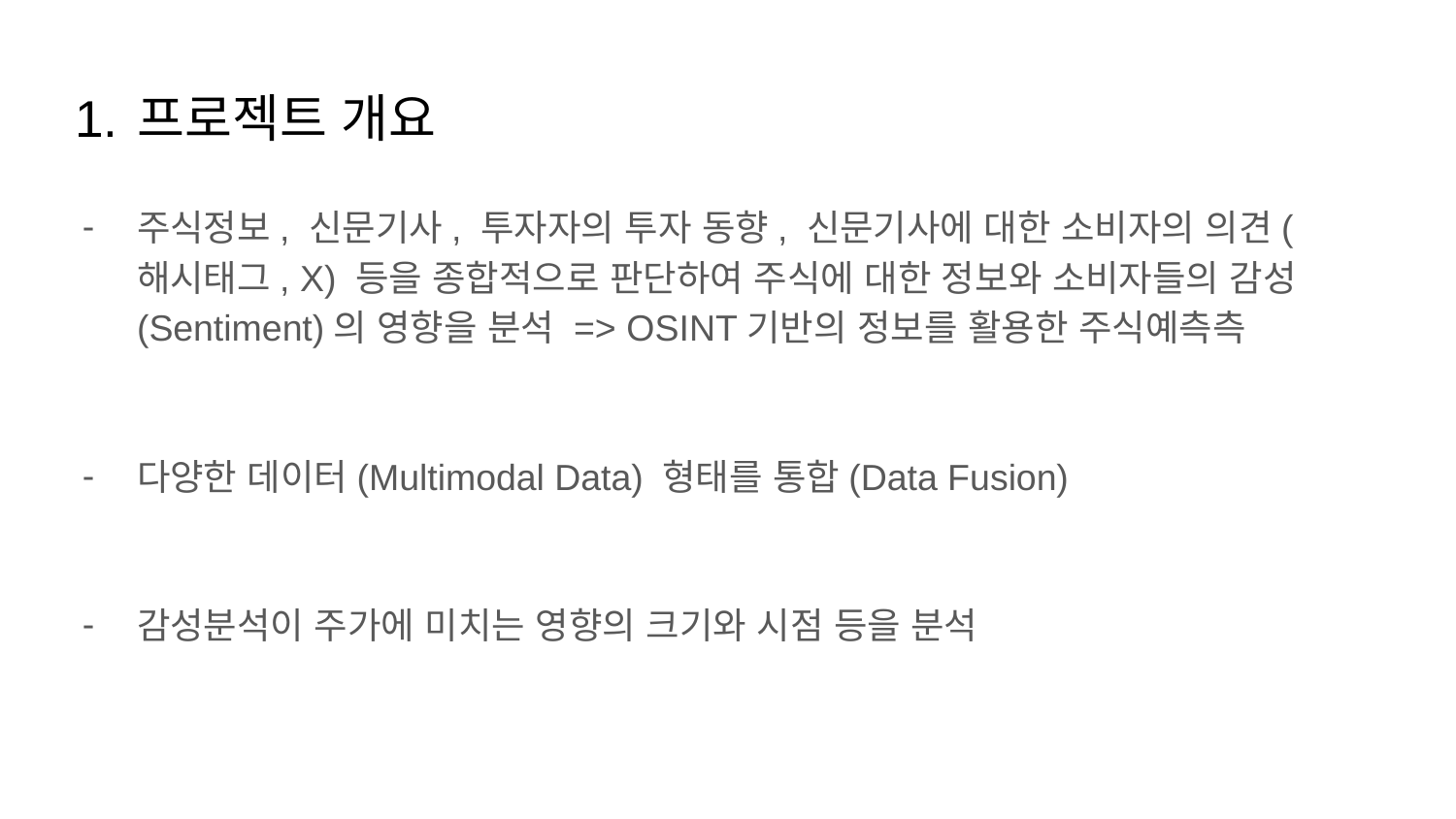

# 프로젝트 개요
주식정보, 신문기사, 투자자의 투자 동향, 신문기사에 대한 소비자의 의견(해시태그, X) 등을 종합적으로 판단하여 주식에 대한 정보와 소비자들의 감성(Sentiment)의 영향을 분석 => OSINT기반의 정보를 활용한 주식예측측

다양한 데이터(Multimodal Data) 형태를 통합(Data Fusion)

감성분석이 주가에 미치는 영향의 크기와 시점 등을 분석